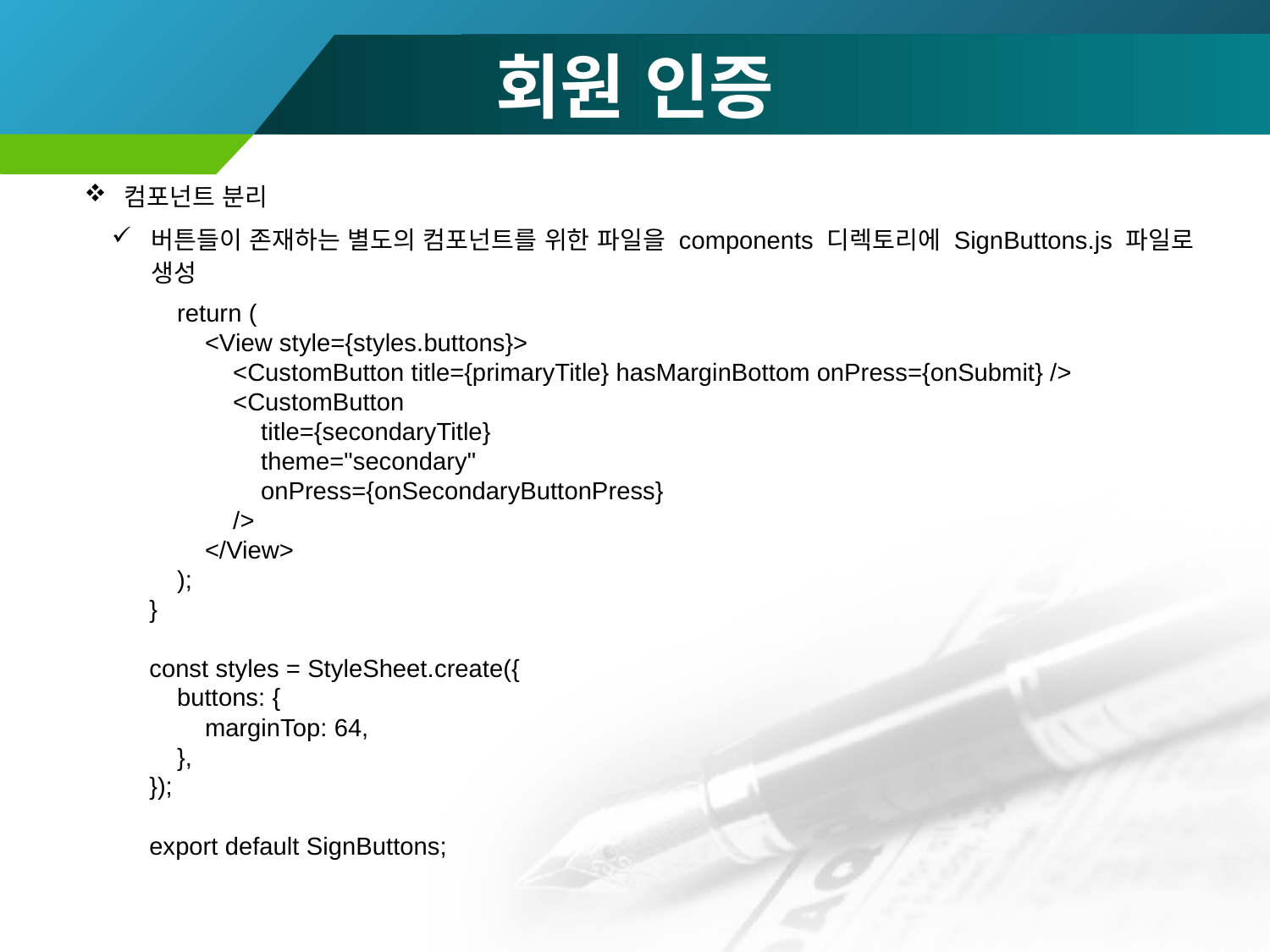

# 회원 인증
컴포넌트 분리
버튼들이 존재하는 별도의 컴포넌트를 위한 파일을 components 디렉토리에 SignButtons.js 파일로 생성
    return (
        <View style={styles.buttons}>
            <CustomButton title={primaryTitle} hasMarginBottom onPress={onSubmit} />
            <CustomButton
                title={secondaryTitle}
                theme="secondary"
                onPress={onSecondaryButtonPress}
            />
        </View>
    );
}

const styles = StyleSheet.create({
    buttons: {
        marginTop: 64,
    },
});

export default SignButtons;